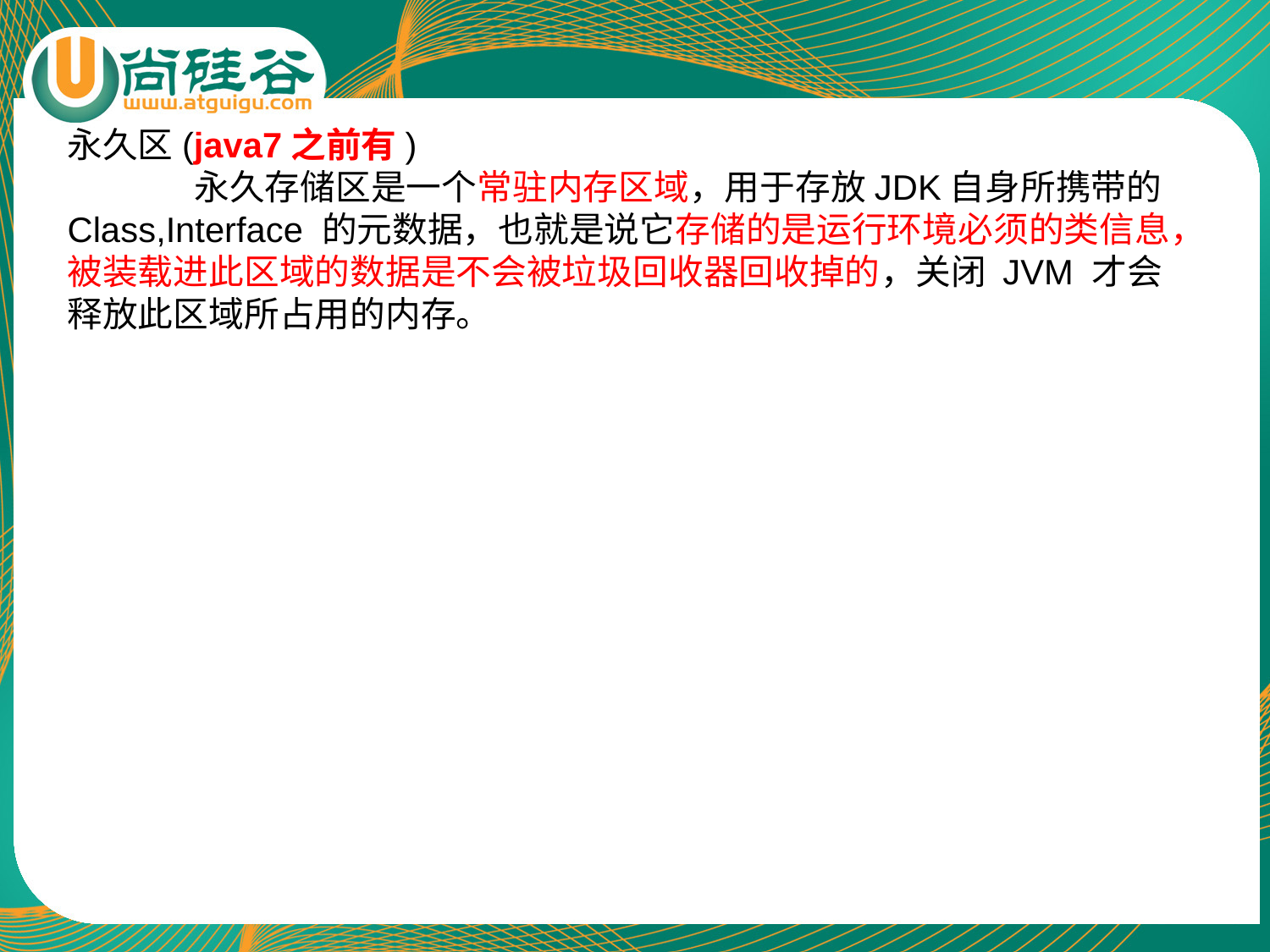

永久区(java7之前有)
	永久存储区是一个常驻内存区域，用于存放JDK自身所携带的 Class,Interface 的元数据，也就是说它存储的是运行环境必须的类信息，被装载进此区域的数据是不会被垃圾回收器回收掉的，关闭 JVM 才会释放此区域所占用的内存。